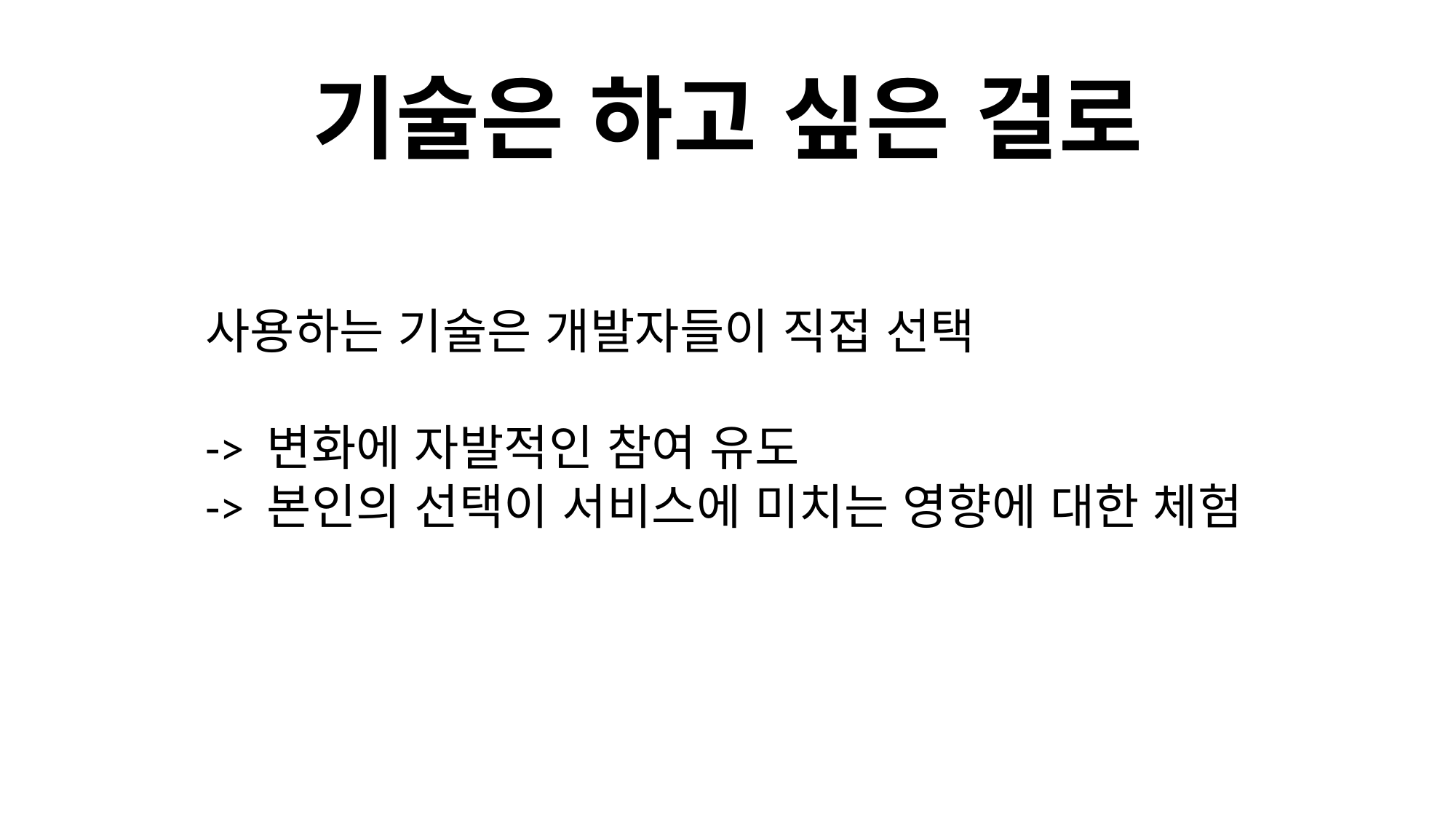

# 기술은 하고 싶은 걸로
사용하는 기술은 개발자들이 직접 선택

-> 변화에 자발적인 참여 유도
-> 본인의 선택이 서비스에 미치는 영향에 대한 체험